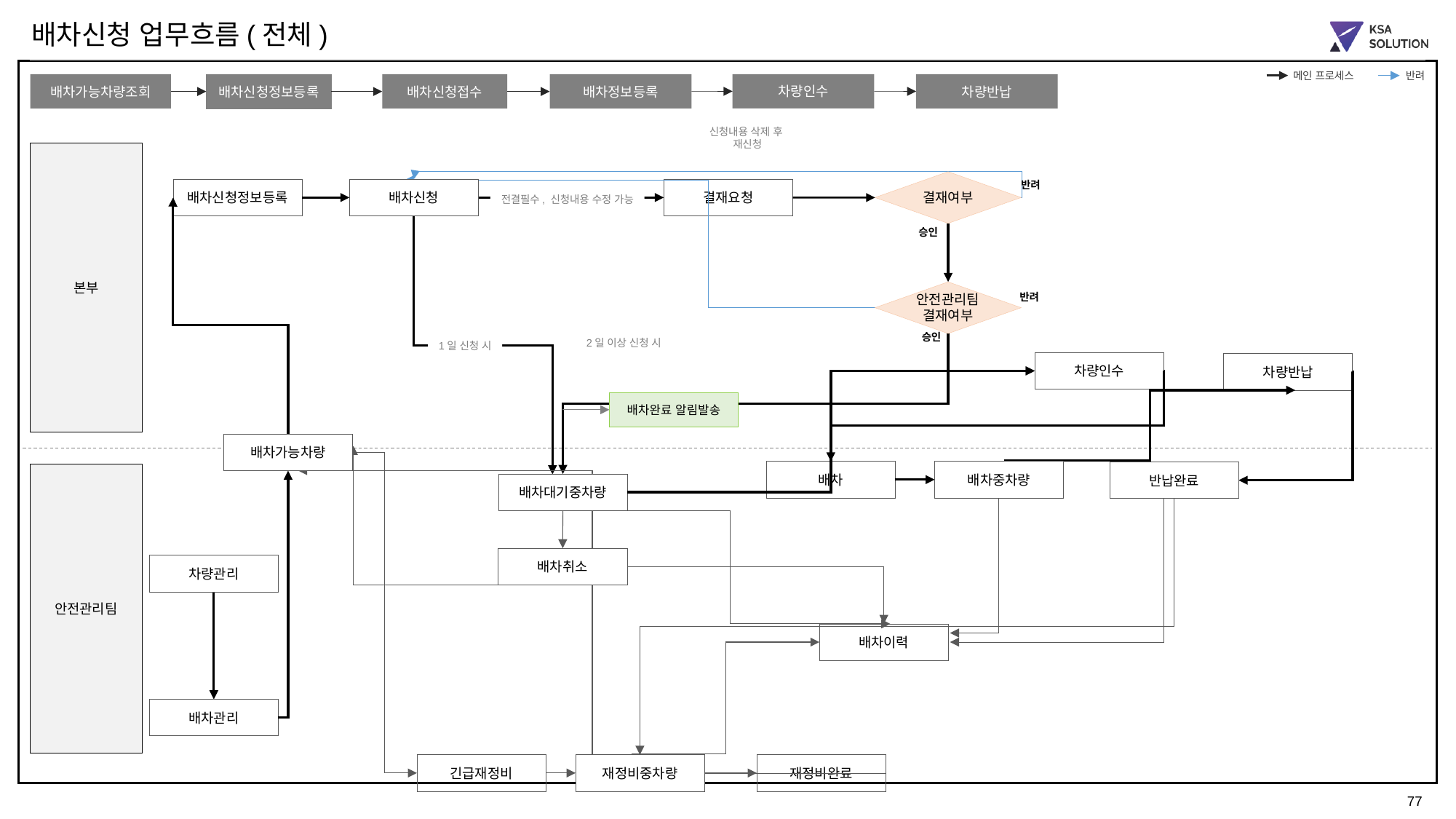

배차신청 업무흐름(전체)
메인 프로세스
반려
차량인수
배차가능차량조회
배차신청정보등록
배차신청접수
차량반납
배차정보등록
신청내용 삭제 후
재신청
본부
결재여부
반려
배차신청정보등록
배차신청
결재요청
전결필수, 신청내용 수정 가능
승인
안전관리팀
결재여부
반려
승인
2일 이상 신청 시
1일 신청 시
차량인수
차량반납
배차완료 알림발송
배차가능차량
배차
배차중차량
반납완료
안전관리팀
배차대기중차량
배차취소
차량관리
배차이력
배차관리
긴급재정비
재정비중차량
재정비완료